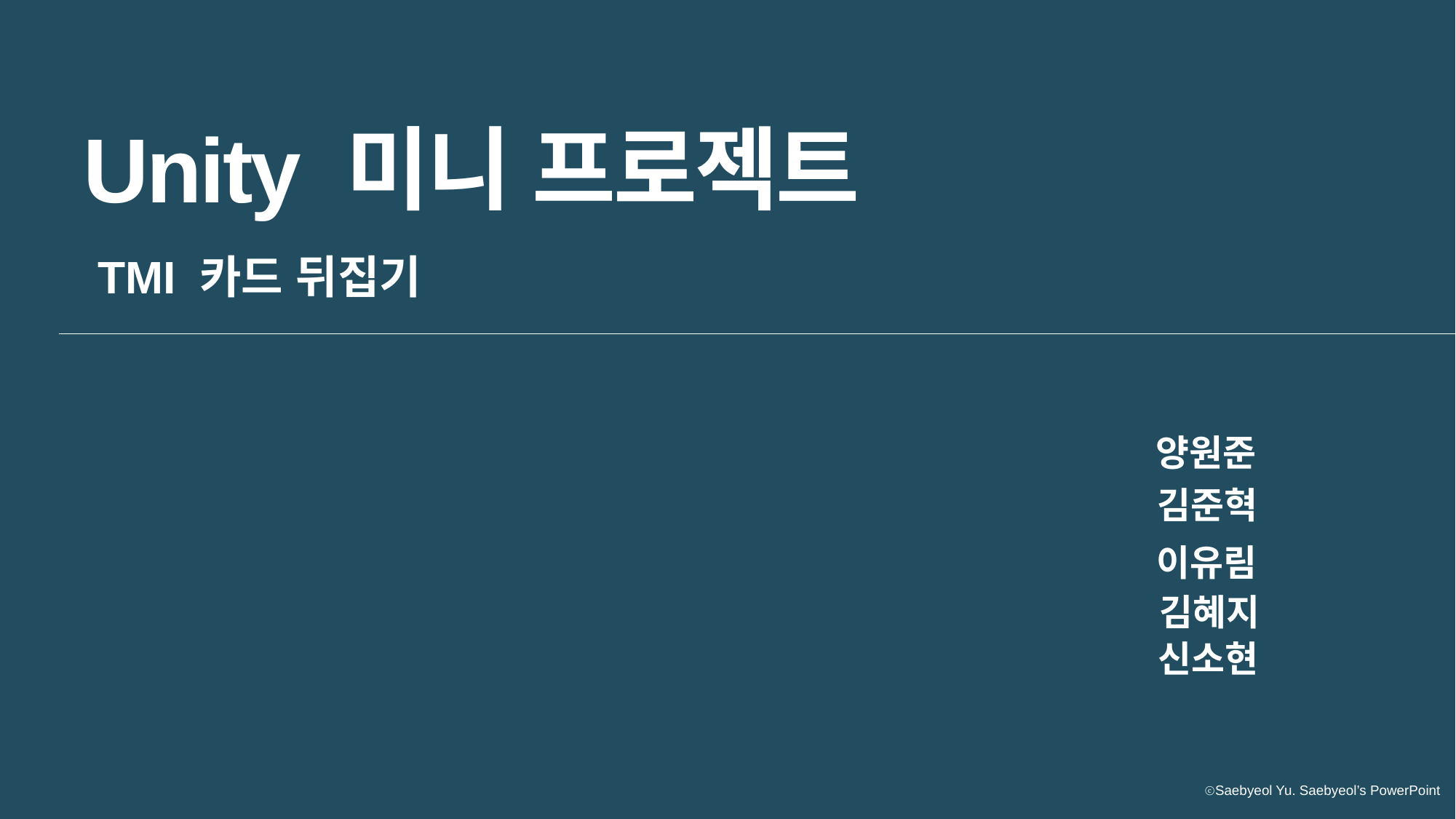

Unity 미니 프로젝트
TMI 카드 뒤집기
양원준
김준혁
이유림
김혜지
신소현